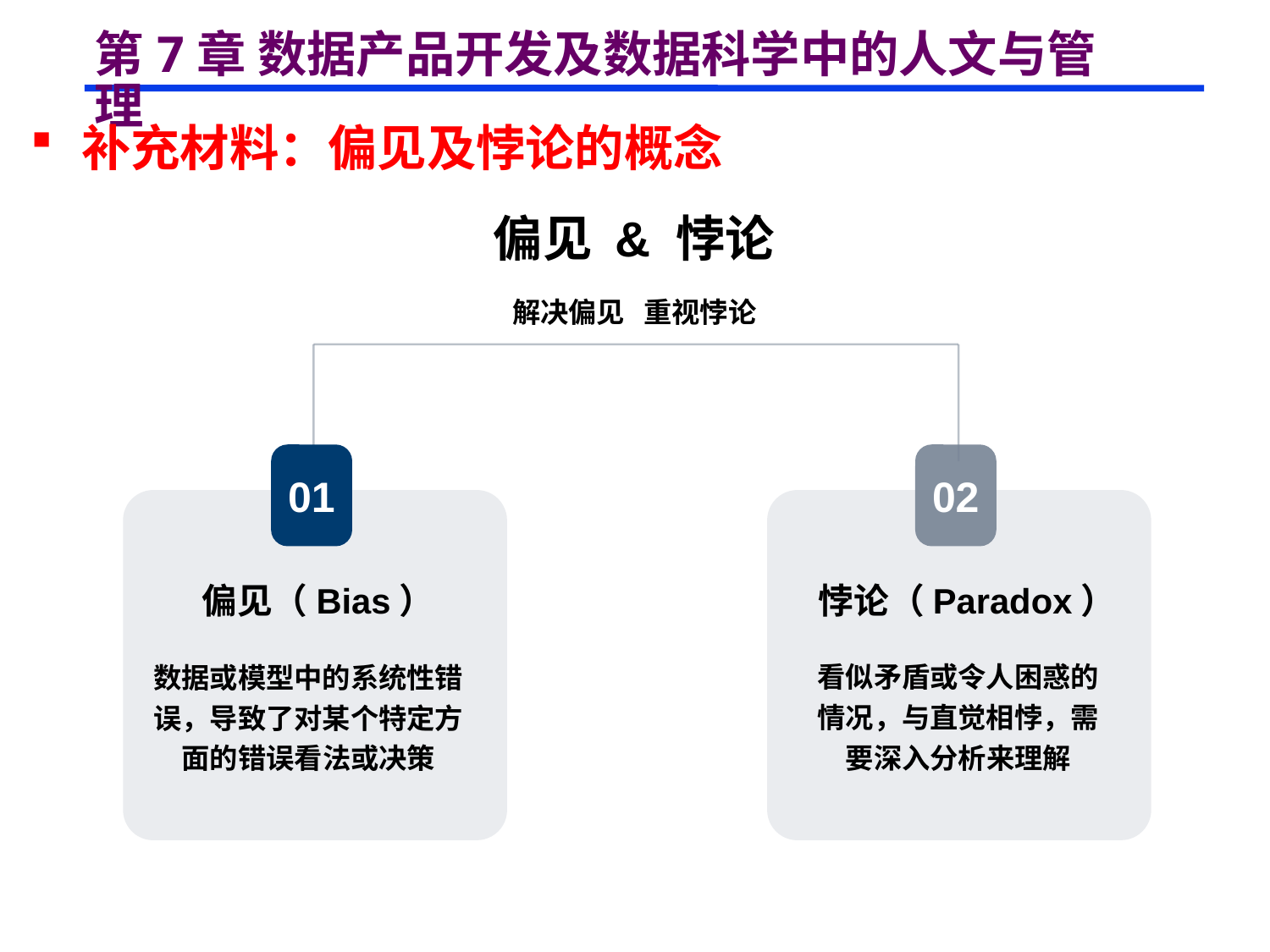

# 第7章 数据产品开发及数据科学中的人文与管理
 补充材料：偏见及悖论的概念
偏见 & 悖论
解决偏见   重视悖论
01

偏见（Bias）
数据或模型中的系统性错误，导致了对某个特定方面的错误看法或决策
02

悖论（Paradox）
看似矛盾或令人困惑的情况，与直觉相悖，需要深入分析来理解